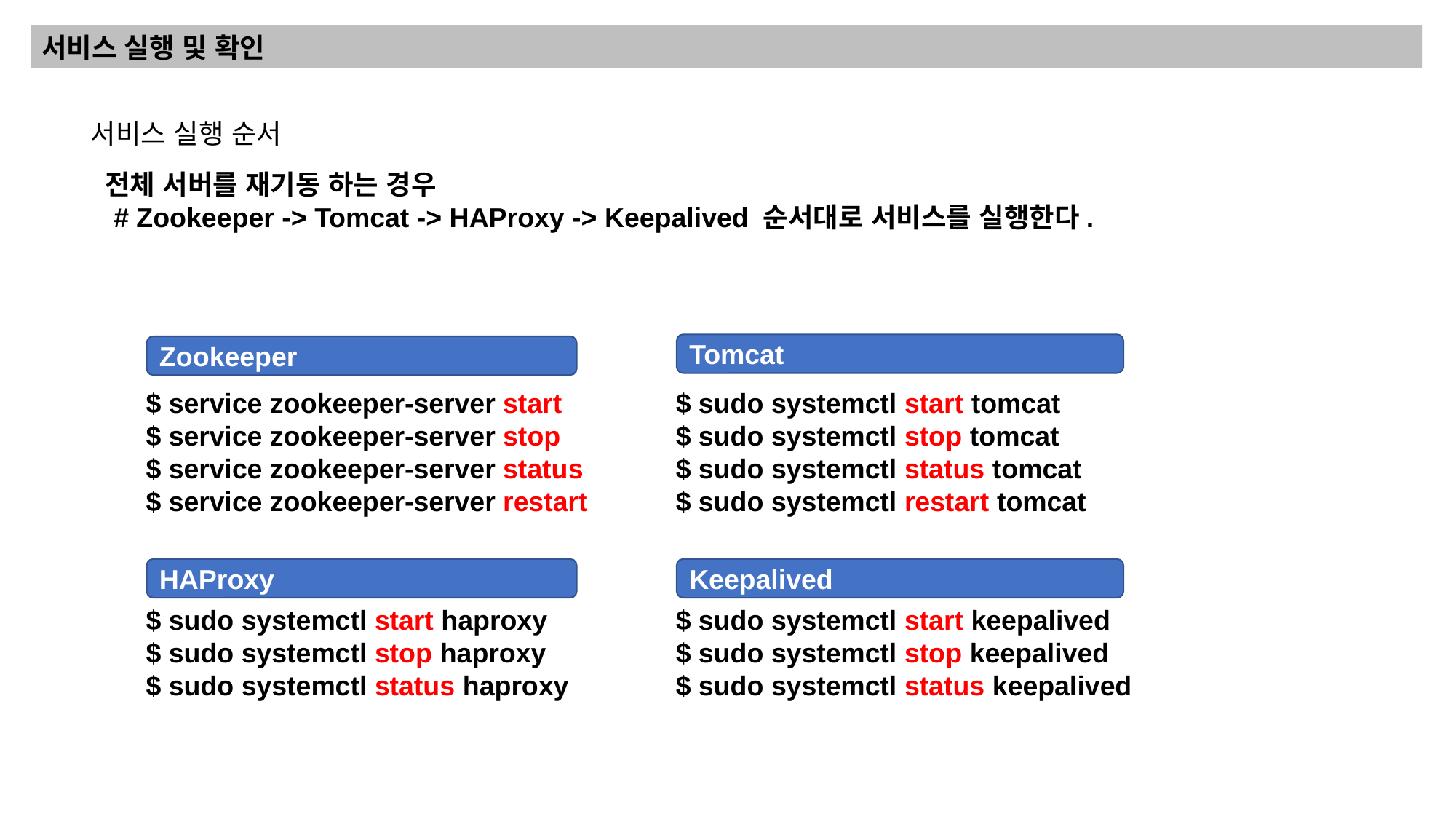

서비스 실행 및 확인
서비스 실행 순서

 전체 서버를 재기동 하는 경우
   # Zookeeper -> Tomcat -> HAProxy -> Keepalived 순서대로 서비스를 실행한다.
Tomcat
Zookeeper
$ service zookeeper-server start
$ service zookeeper-server stop
$ service zookeeper-server status
$ service zookeeper-server restart
$ sudo systemctl start tomcat
$ sudo systemctl stop tomcat
$ sudo systemctl status tomcat
$ sudo systemctl restart tomcat
HAProxy
Keepalived
$ sudo systemctl start haproxy
$ sudo systemctl stop haproxy
$ sudo systemctl status haproxy
$ sudo systemctl start keepalived
$ sudo systemctl stop keepalived
$ sudo systemctl status keepalived